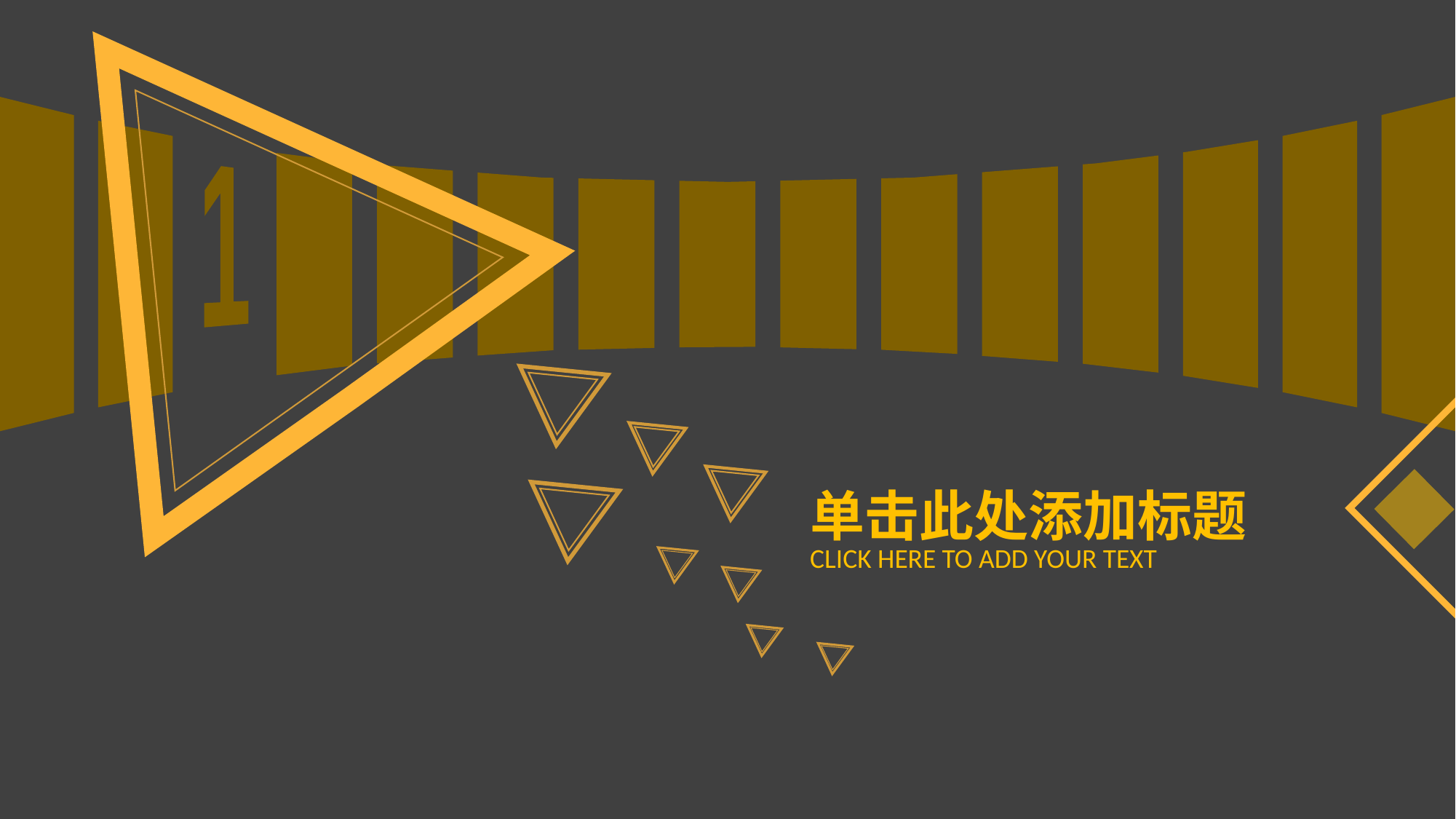

▇ ▇ 1 ▇ ▇ ▇ ▇ ▇ ▇ ▇ ▇ ▇ ▇ ▇ ▇

单击此处添加标题

CLICK HERE TO ADD YOUR TEXT